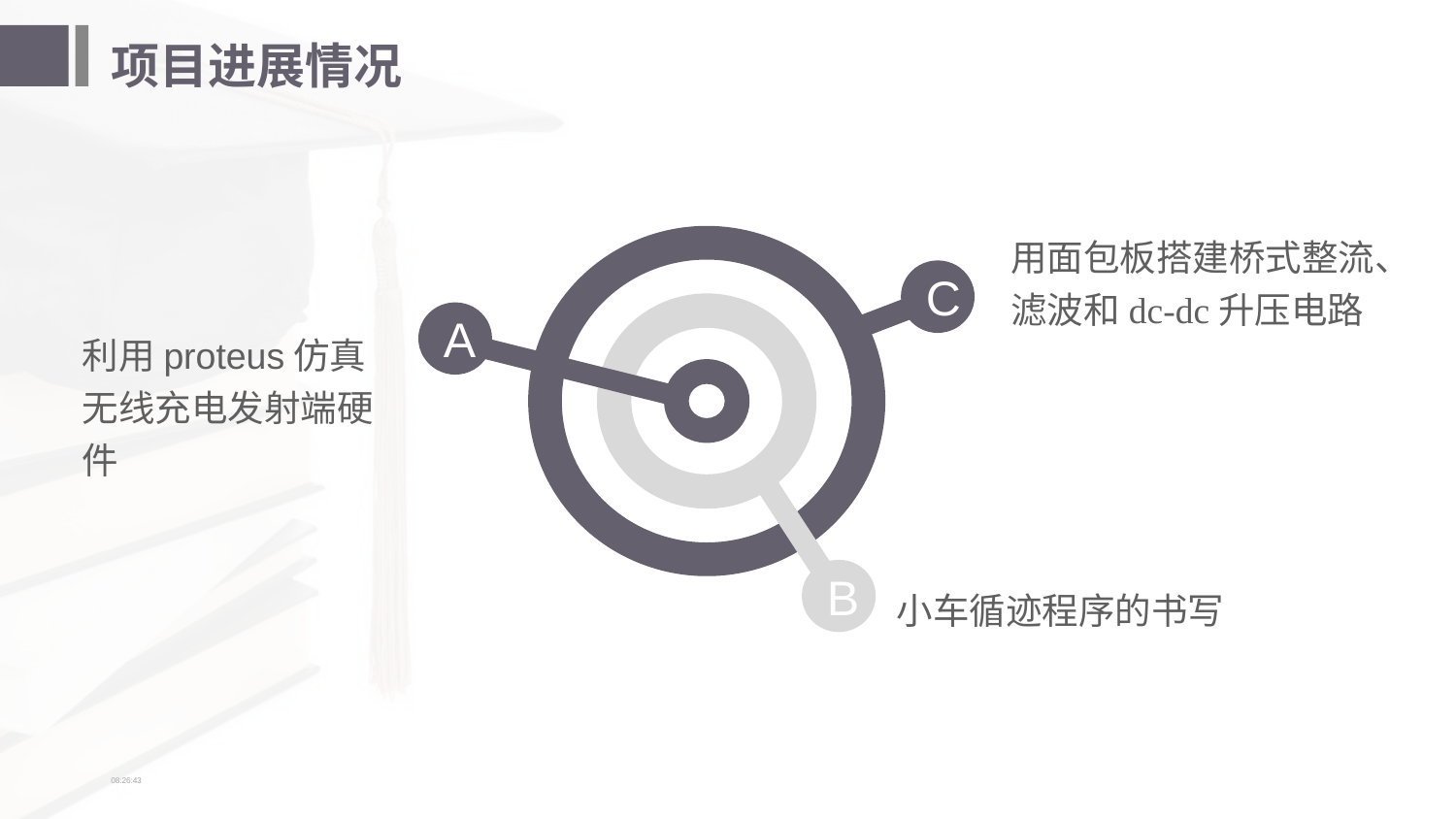

# 项目进展情况

用面包板搭建桥式整流、滤波和dc-dc升压电路
C

A

利用proteus仿真无线充电发射端硬件

B
小车循迹程序的书写
08:26:43